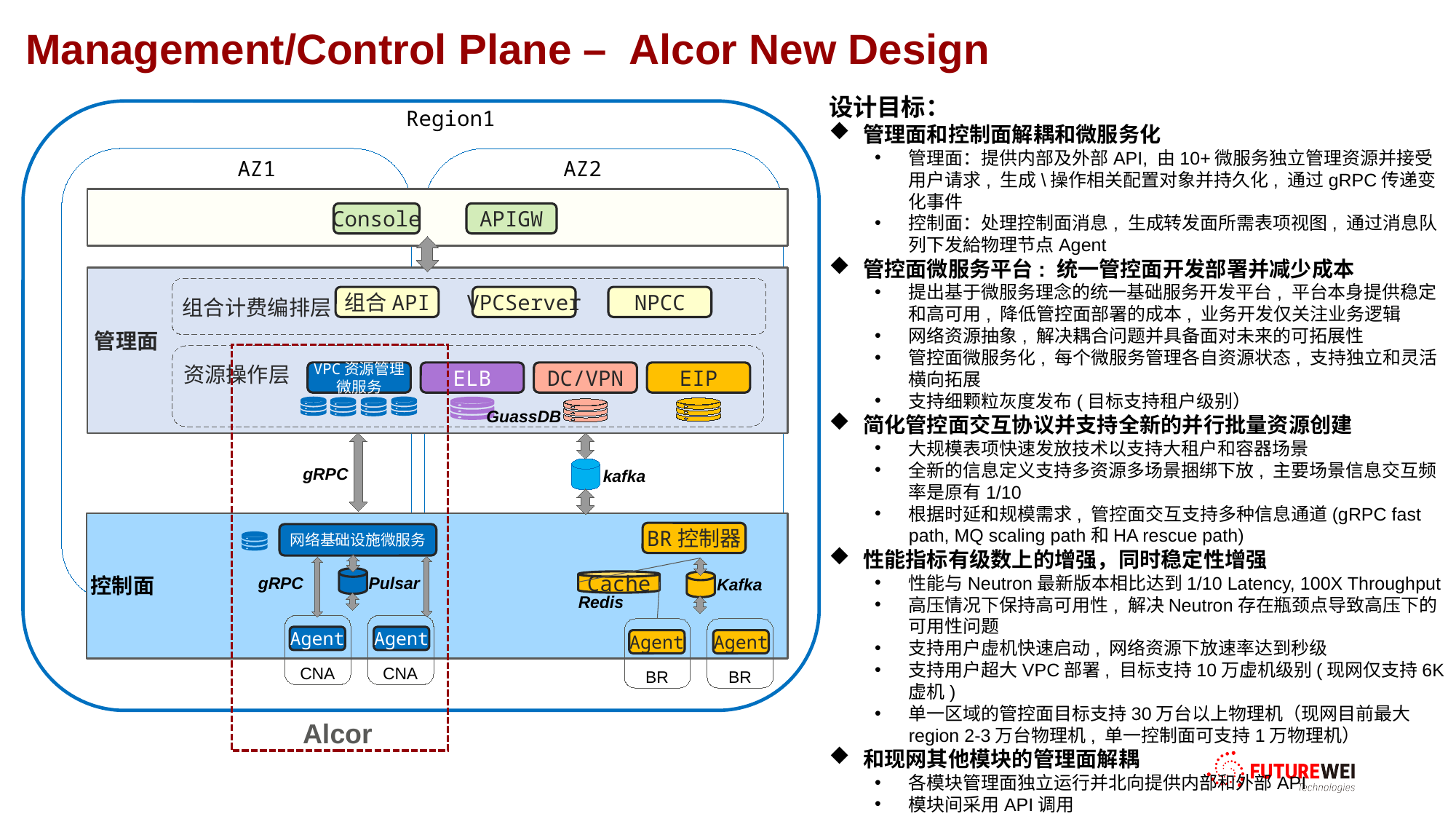

Management/Control Plane –  Alcor New Design
设计目标：
管理面和控制面解耦和微服务化
管理面：提供内部及外部API, 由10+微服务独立管理资源并接受用户请求, 生成\操作相关配置对象并持久化, 通过gRPC传递变化事件
控制面：处理控制面消息, 生成转发面所需表项视图, 通过消息队列下发給物理节点Agent
管控面微服务平台: 统一管控面开发部署并减少成本
提出基于微服务理念的统一基础服务开发平台, 平台本身提供稳定和高可用, 降低管控面部署的成本, 业务开发仅关注业务逻辑
网络资源抽象, 解决耦合问题并具备面对未来的可拓展性
管控面微服务化, 每个微服务管理各自资源状态, 支持独立和灵活横向拓展
支持细颗粒灰度发布(目标支持租户级别）
简化管控面交互协议并支持全新的并行批量资源创建
大规模表项快速发放技术以支持大租户和容器场景
全新的信息定义支持多资源多场景捆绑下放, 主要场景信息交互频率是原有1/10
根据时延和规模需求, 管控面交互支持多种信息通道(gRPC fast path, MQ scaling path和HA rescue path)
性能指标有级数上的增强，同时稳定性增强
性能与Neutron最新版本相比达到1/10 Latency, 100X Throughput
高压情况下保持高可用性, 解决Neutron存在瓶颈点导致高压下的可用性问题
支持用户虚机快速启动, 网络资源下放速率达到秒级
支持用户超大VPC部署, 目标支持10万虚机级别(现网仅支持6K虚机)
单一区域的管控面目标支持30万台以上物理机（现网目前最大region 2-3万台物理机, 单一控制面可支持1万物理机）
和现网其他模块的管理面解耦
各模块管理面独立运行并北向提供内部和外部API
模块间采用API调用
Region1

AZ1
AZ2

Console
APIGW

组合API
VPCServer
NPCC
组合计费编排层
管理面

资源操作层
VPC资源管理
微服务
ELB
DC/VPN
EIP

GuassDB

kafka

gRPC

BR控制器

Cache

Agent
Agent
BR
BR
网络基础设施微服务

Agent
Agent
CNA
CNA

Pulsar
gRPC
Kafka
控制面
Redis
Alcor